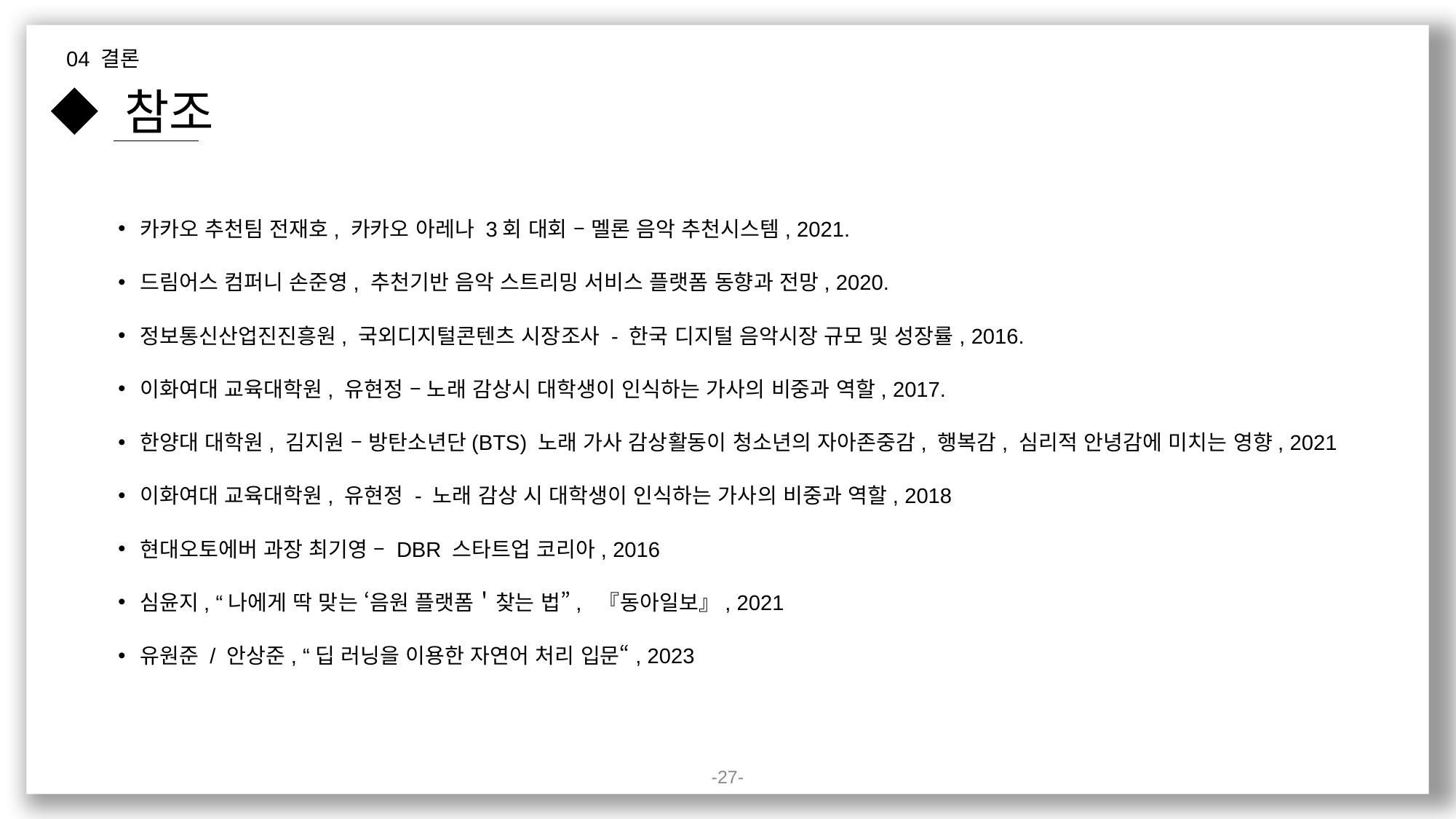

04 결론
◆ 참조
카카오 추천팀 전재호, 카카오 아레나 3회 대회 – 멜론 음악 추천시스템, 2021.
드림어스 컴퍼니 손준영, 추천기반 음악 스트리밍 서비스 플랫폼 동향과 전망, 2020.
정보통신산업진진흥원, 국외디지털콘텐츠 시장조사 - 한국 디지털 음악시장 규모 및 성장률, 2016.
이화여대 교육대학원, 유현정 – 노래 감상시 대학생이 인식하는 가사의 비중과 역할, 2017.
한양대 대학원, 김지원 – 방탄소년단(BTS) 노래 가사 감상활동이 청소년의 자아존중감, 행복감, 심리적 안녕감에 미치는 영향, 2021
이화여대 교육대학원, 유현정 - 노래 감상 시 대학생이 인식하는 가사의 비중과 역할, 2018
현대오토에버 과장 최기영 – DBR 스타트업 코리아, 2016
심윤지, “나에게 딱 맞는 ‘음원 플랫폼＇찾는 법”,  『동아일보』, 2021
유원준 / 안상준, “딥 러닝을 이용한 자연어 처리 입문“, 2023
27